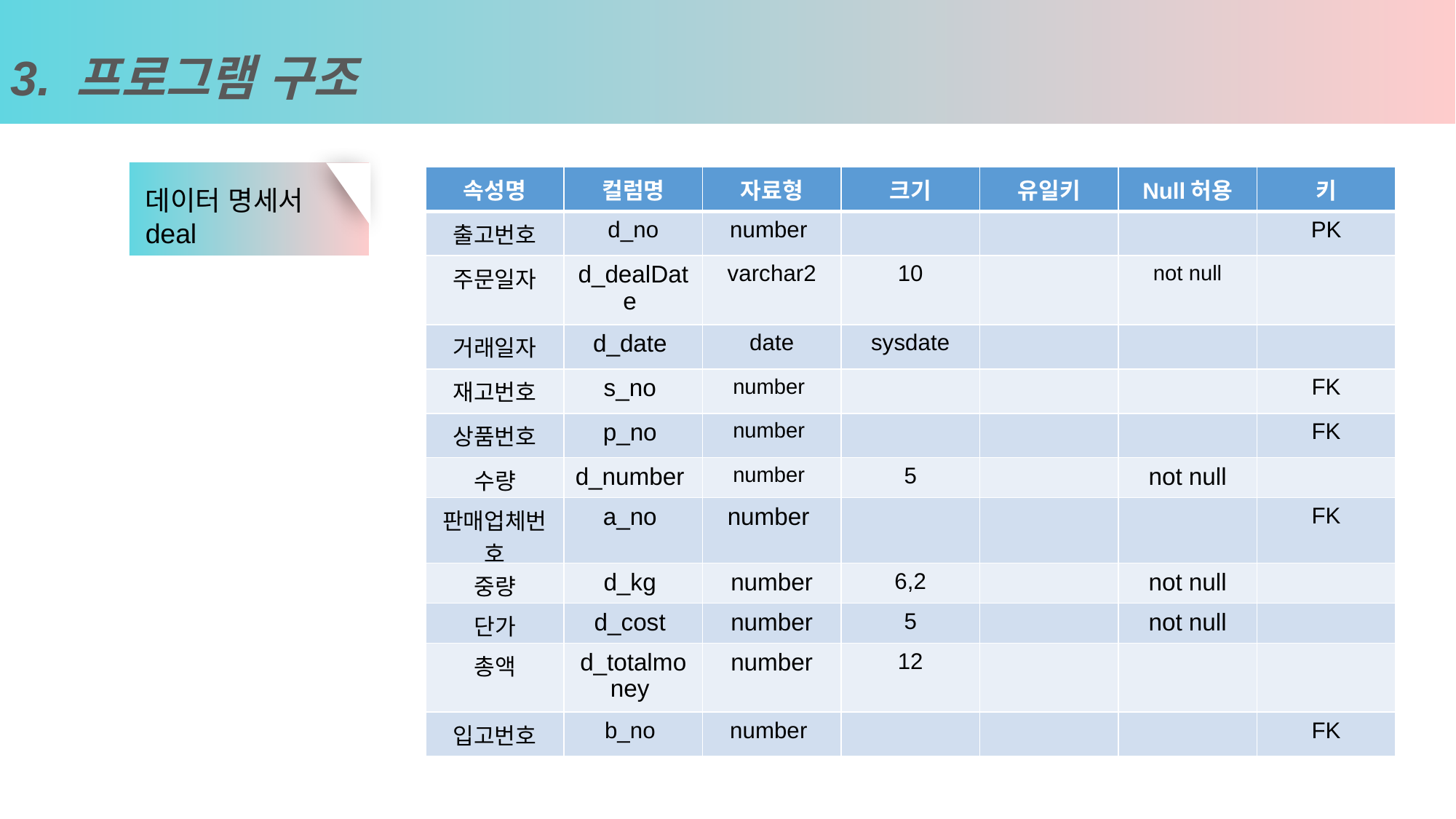

3. 프로그램 구조

| 속성명 | 컬럼명 | 자료형 | 크기 | 유일키 | Null허용 | 키 |
| --- | --- | --- | --- | --- | --- | --- |
| 출고번호 | d\_no | number |  |  |  | PK |
| 주문일자 | d\_dealDate | varchar2 | 10 |  | not null |  |
| 거래일자 | d\_date | date | sysdate |  |  |  |
| 재고번호 | s\_no | number |  |  |  | FK |
| 상품번호 | p\_no | number |  |  |  | FK |
| 수량 | d\_number | number | 5 |  | not null |  |
| 판매업체번호 | a\_no | number |  |  |  | FK |
| 중량 | d\_kg | number | 6,2 |  | not null |  |
| 단가 | d\_cost | number | 5 |  | not null |  |
| 총액 | d\_totalmoney | number | 12 |  |  |  |
| 입고번호 | b\_no | number |  |  |  | FK |
데이터 명세서
deal